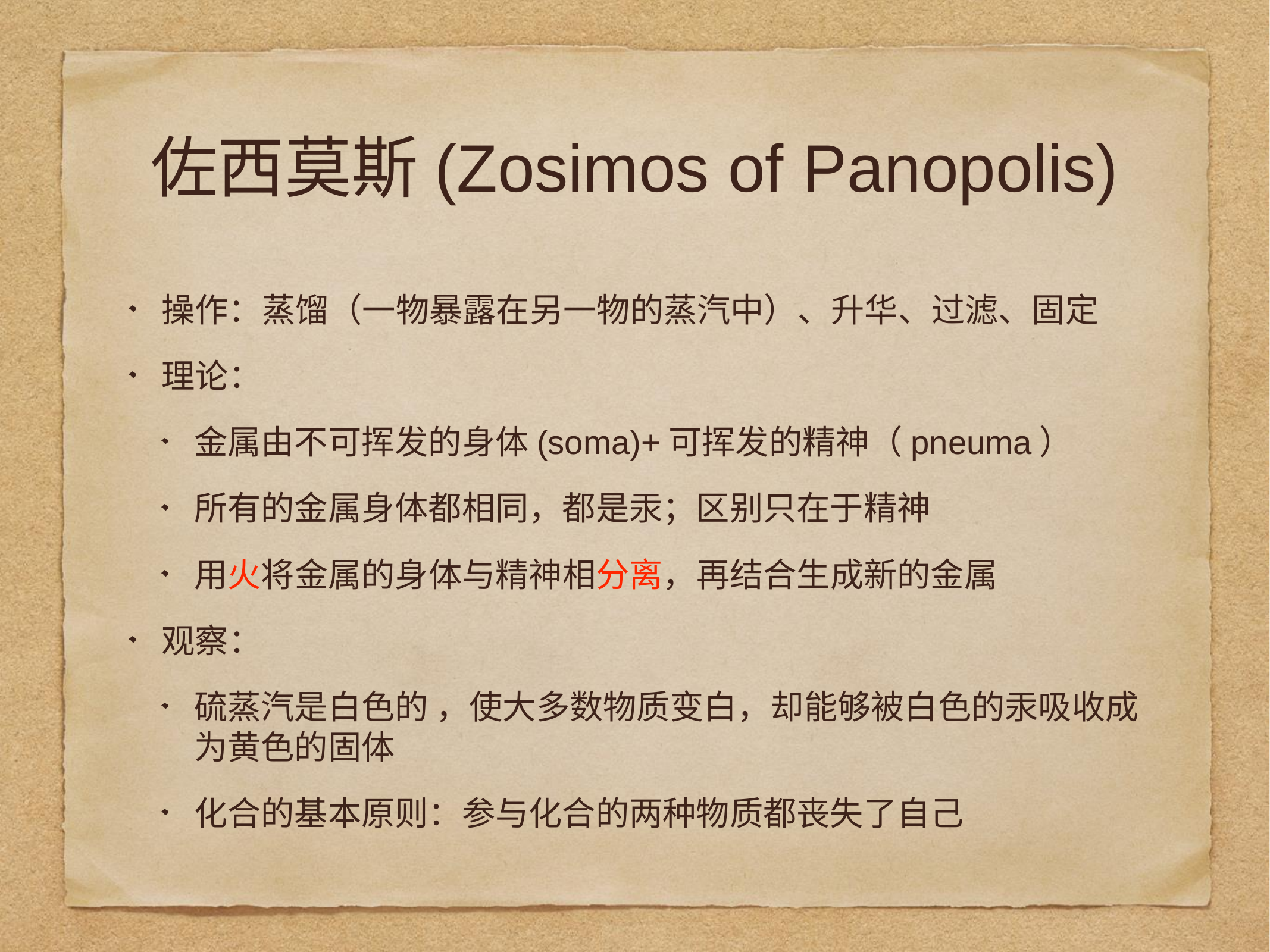

# 佐西莫斯(Zosimos of Panopolis)
操作：蒸馏（一物暴露在另一物的蒸汽中）、升华、过滤、固定
理论：
金属由不可挥发的身体(soma)+可挥发的精神（pneuma）
所有的金属身体都相同，都是汞；区别只在于精神
用火将金属的身体与精神相分离，再结合生成新的金属
观察：
硫蒸汽是白色的 ，使大多数物质变白，却能够被白色的汞吸收成为黄色的固体
化合的基本原则：参与化合的两种物质都丧失了自己